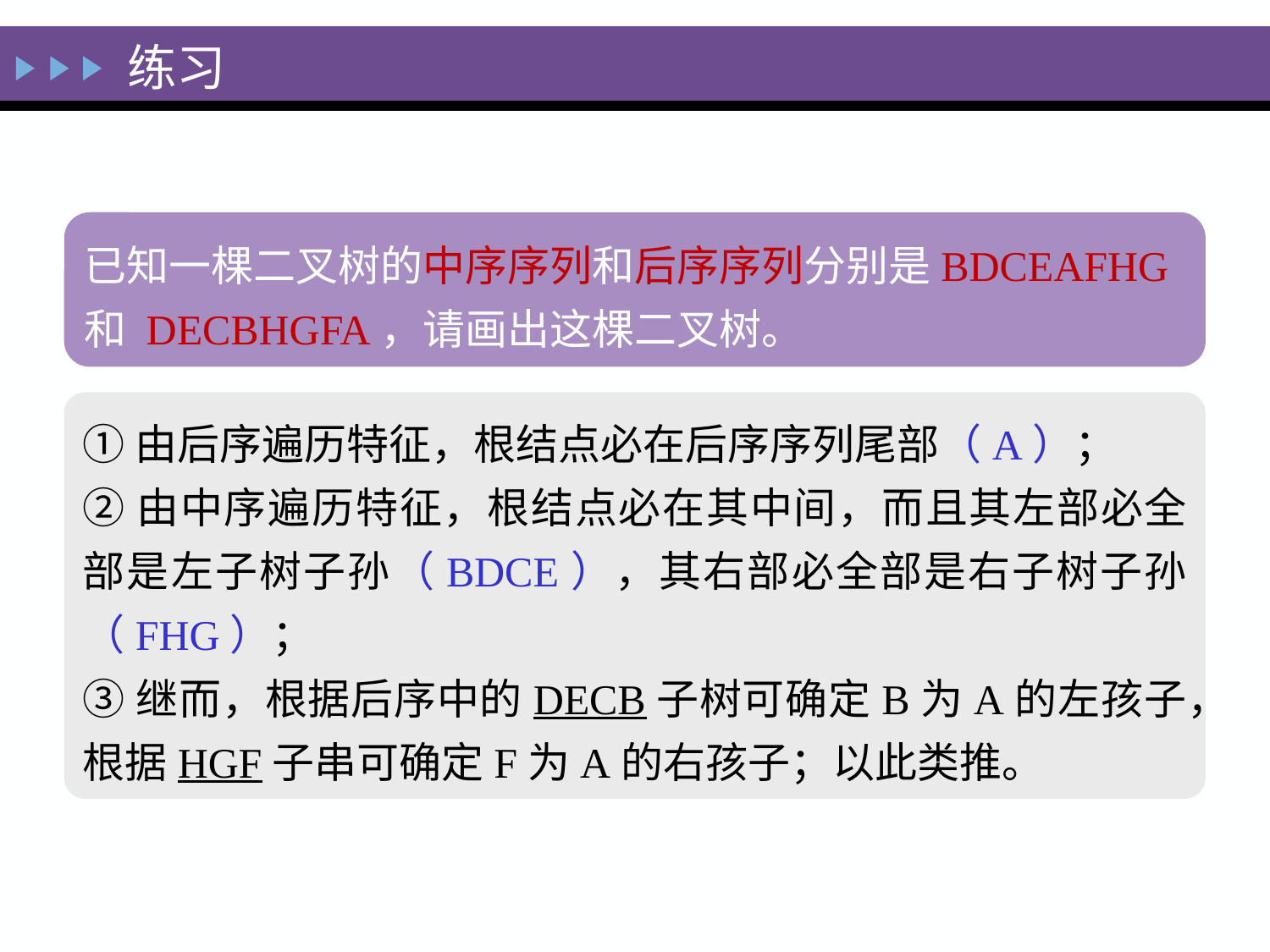

练习
已知一棵二叉树的中序序列和后序序列分别是BDCEAFHG 和 DECBHGFA，请画出这棵二叉树。
①由后序遍历特征，根结点必在后序序列尾部（A）；
②由中序遍历特征，根结点必在其中间，而且其左部必全部是左子树子孙（BDCE），其右部必全部是右子树子孙（FHG）；
③继而，根据后序中的DECB子树可确定B为A的左孩子，根据HGF子串可确定F为A的右孩子；以此类推。